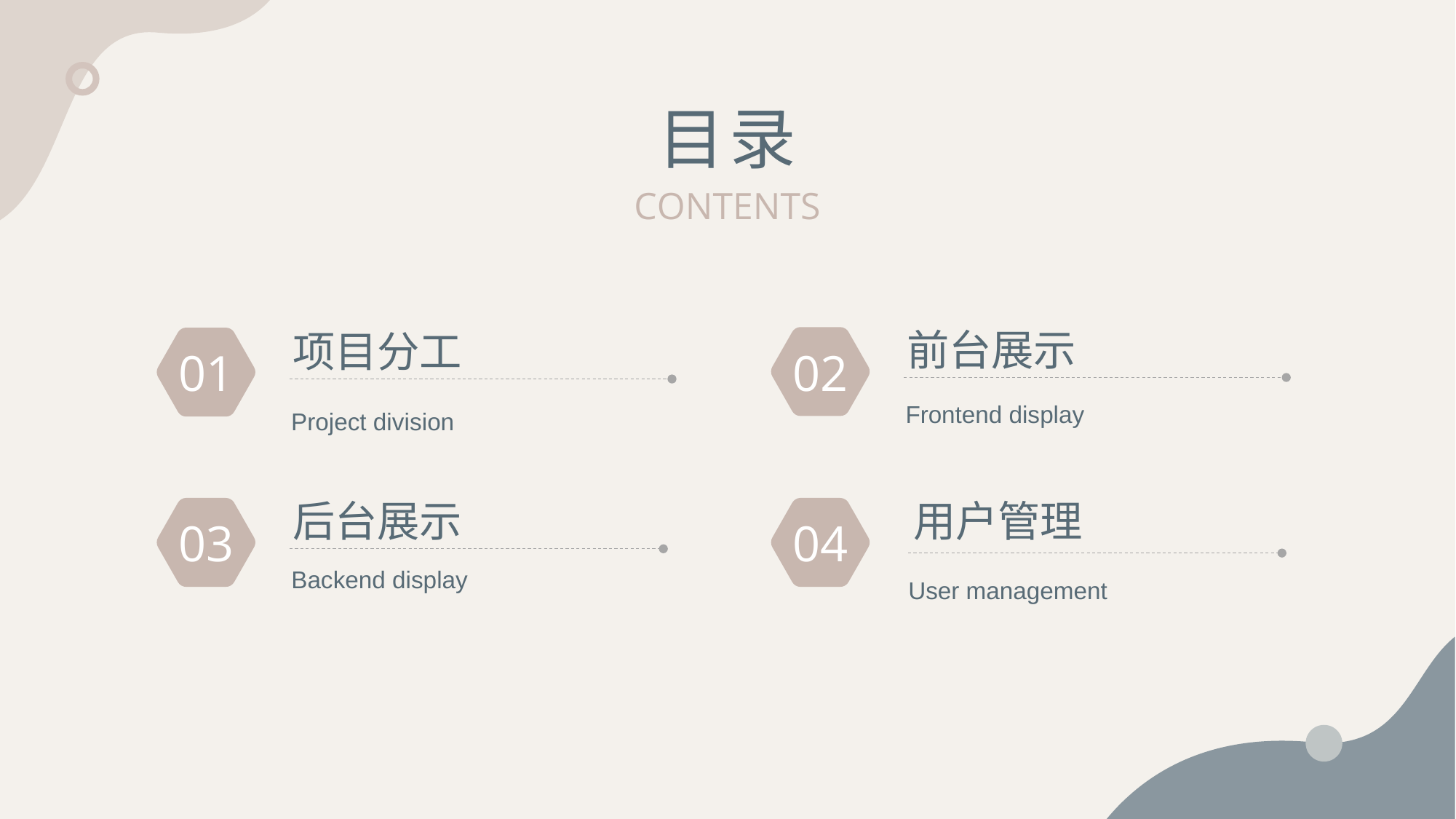

目录
CONTENTS
前台展示
项目分工
02
01
Frontend display
Project division
后台展示
用户管理
04
03
Backend display
User management